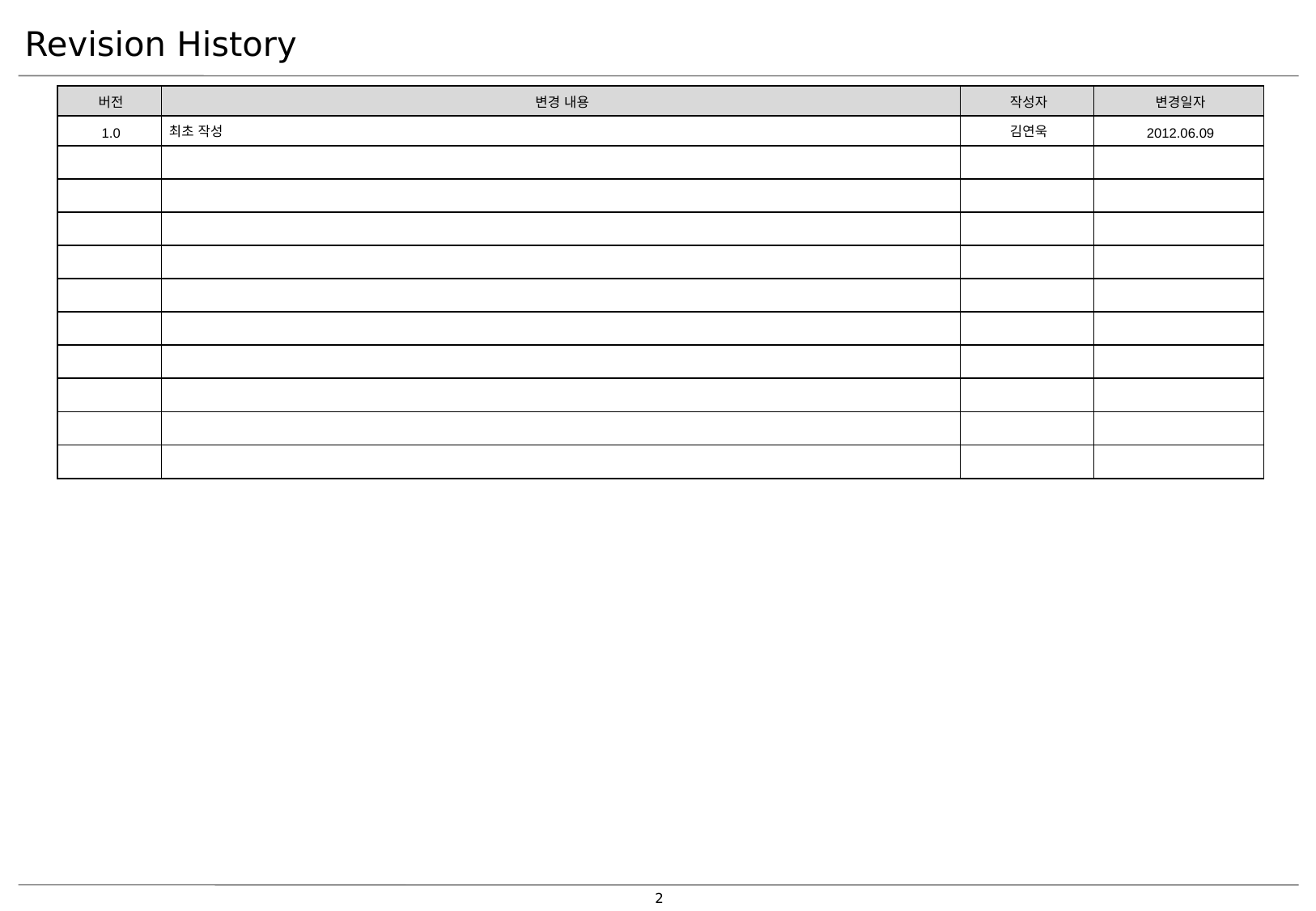

# Revision History
| 버전 | 변경 내용 | 작성자 | 변경일자 |
| --- | --- | --- | --- |
| 1.0 | 최초 작성 | 김연욱 | 2012.06.09 |
|  |  |  |  |
|  |  |  |  |
|  |  |  |  |
|  |  |  |  |
|  |  |  |  |
|  |  |  |  |
|  |  |  |  |
|  |  |  |  |
|  |  |  |  |
|  |  |  |  |
2